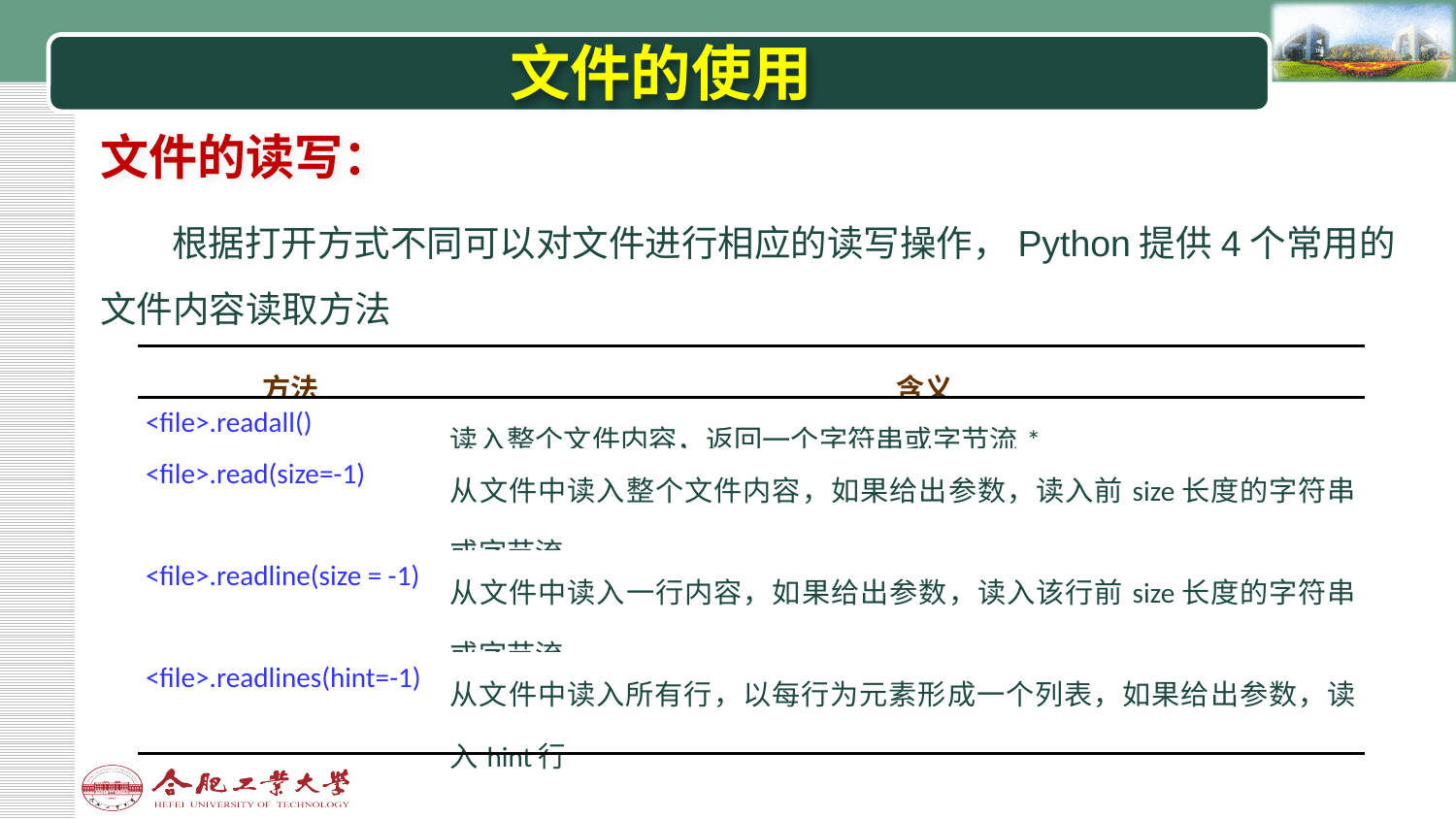

# 文件的使用
文件的读写：
根据打开方式不同可以对文件进行相应的读写操作，Python提供4个常用的文件内容读取方法
| 方法 | 含义 |
| --- | --- |
| <file>.readall() | 读入整个文件内容，返回一个字符串或字节流\* |
| <file>.read(size=-1) | 从文件中读入整个文件内容，如果给出参数，读入前size长度的字符串或字节流 |
| <file>.readline(size = -1) | 从文件中读入一行内容，如果给出参数，读入该行前size长度的字符串或字节流 |
| <file>.readlines(hint=-1) | 从文件中读入所有行，以每行为元素形成一个列表，如果给出参数，读入hint行 |